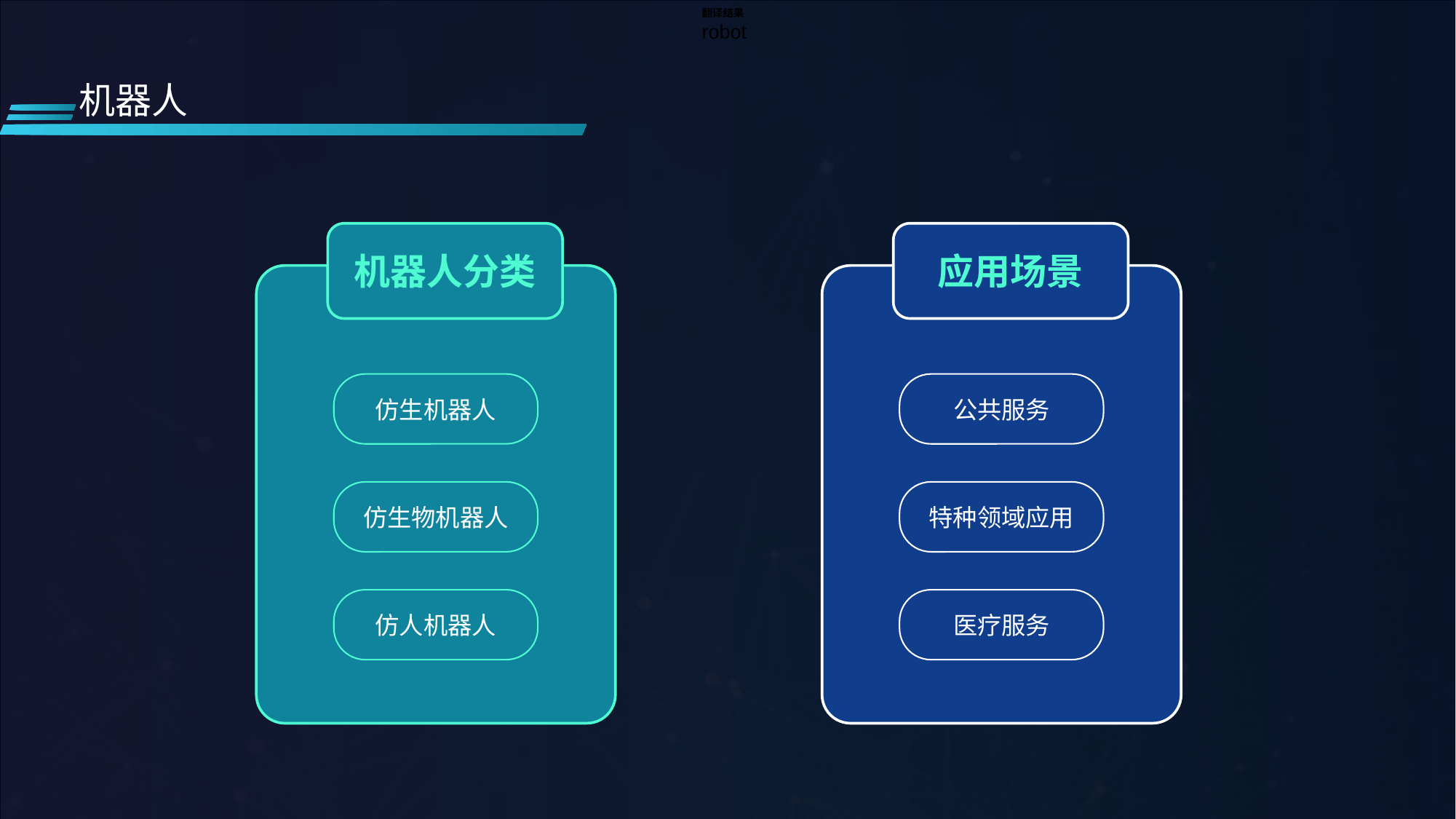

Jīqìrén
7 / 5000

翻译结果
robot
机器人

机器人分类
应用场景

仿生机器人
公共服务
仿生物机器人
特种领域应用
仿人机器人
医疗服务